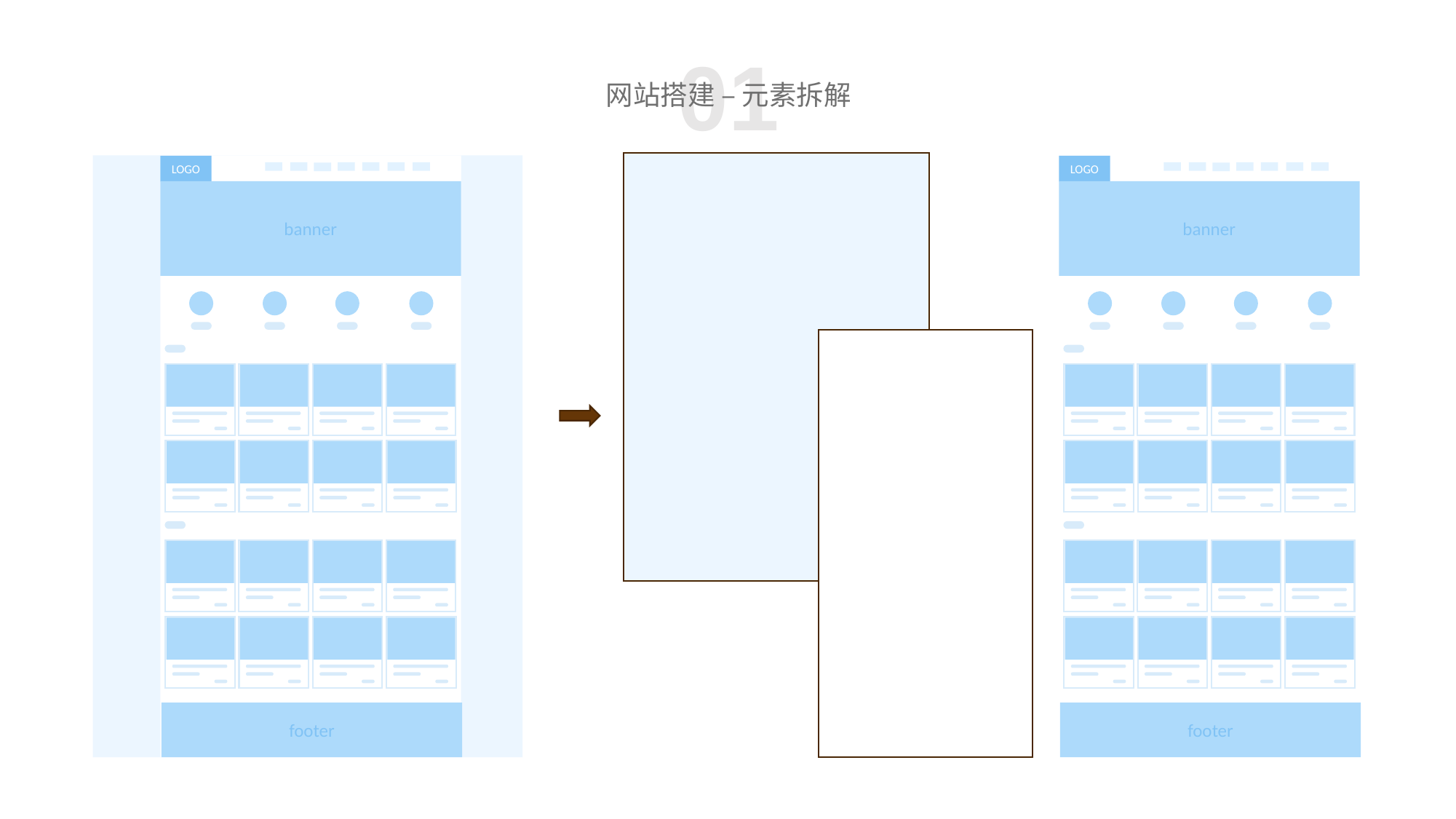

01
网站搭建 – 元素拆解

LOGO

banner

footer

LOGO

banner

footer